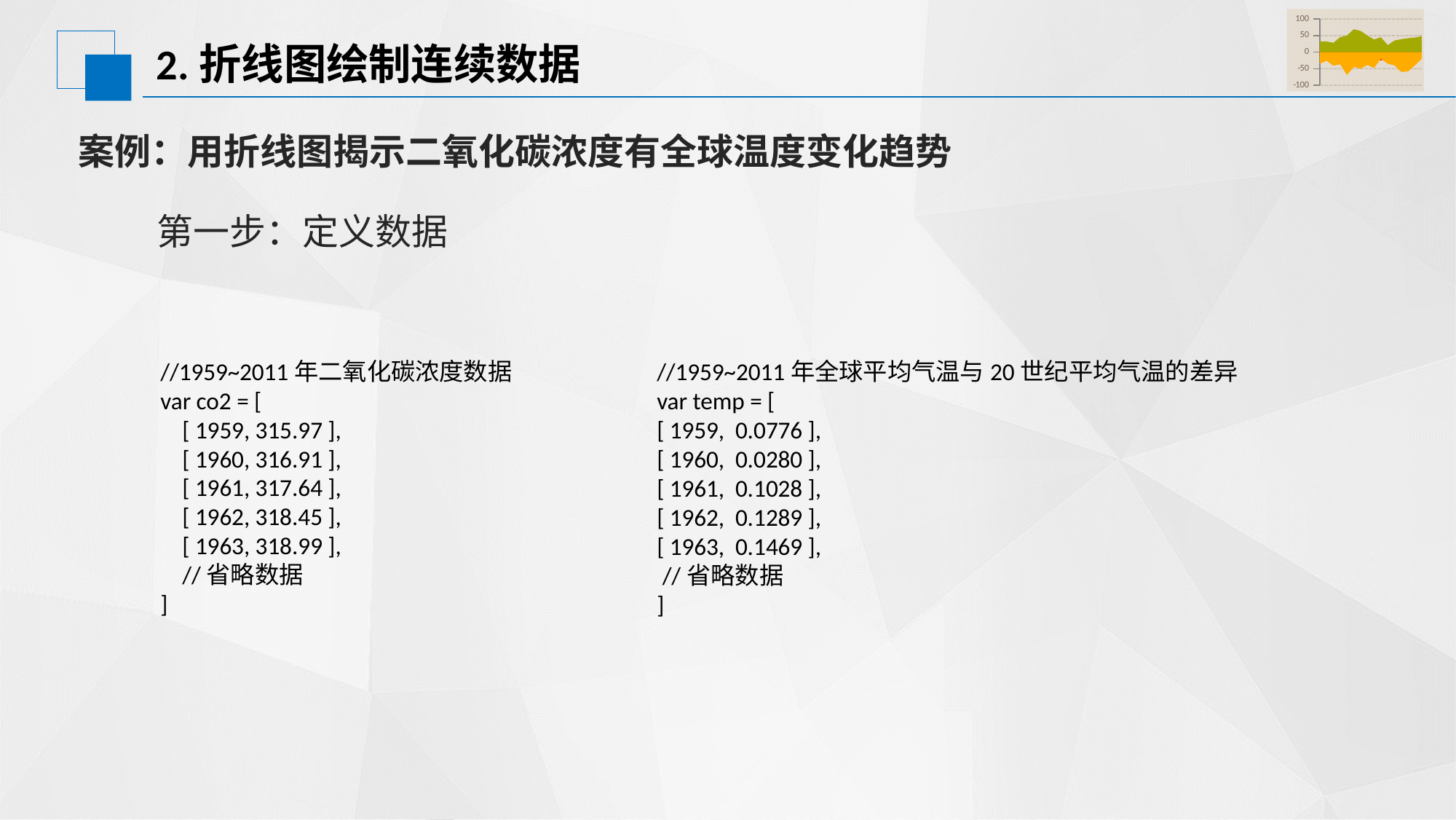

### Chart

| Category | 系列 1 | 系列 2 | 系列 3 | 系列 4 |
|---|---|---|---|---|
| 37261 | 32.0 | 12.0 | -35.0 | -12.0 |
| 37262 | 32.0 | 12.0 | -26.0 | -18.0 |
| 37263 | 28.0 | 12.0 | -41.0 | -32.0 |
| 37264 | 45.0 | 21.0 | -37.0 | -20.0 |
| 37265 | 50.0 | 28.0 | -69.0 | -21.0 |
| 37266 | 69.0 | 30.0 | -45.0 | -24.0 |
| 37267 | 64.0 | 21.0 | -50.0 | -42.0 |
| 37268 | 50.0 | 42.0 | -39.0 | -30.0 |
| 37269 | 38.0 | 29.0 | -48.0 | -16.0 |
| 37270 | 45.0 | 30.0 | -20.0 | -25.0 |
| 37271 | 21.0 | 14.0 | -35.0 | -19.0 |
| 37272 | 35.0 | 15.0 | -40.0 | -17.0 |
| 37273 | 39.0 | 19.0 | -60.0 | -15.0 |
| 37274 | 42.0 | 25.0 | -58.0 | -12.0 |
| 37275 | 44.0 | 34.0 | -40.0 | -19.0 |
| 37276 | 48.0 | 36.0 | -20.0 | -16.0 |
# 2.折线图绘制连续数据
案例：用折线图揭示二氧化碳浓度有全球温度变化趋势
第一步：定义数据
//1959~2011年二氧化碳浓度数据
var co2 = [
    [ 1959, 315.97 ],
    [ 1960, 316.91 ],
    [ 1961, 317.64 ],
    [ 1962, 318.45 ],
    [ 1963, 318.99 ],
    //省略数据
]
//1959~2011年全球平均气温与20世纪平均气温的差异
var temp = [
[ 1959,  0.0776 ],
[ 1960,  0.0280 ],
[ 1961,  0.1028 ],
[ 1962,  0.1289 ],
[ 1963,  0.1469 ],
 //省略数据
]